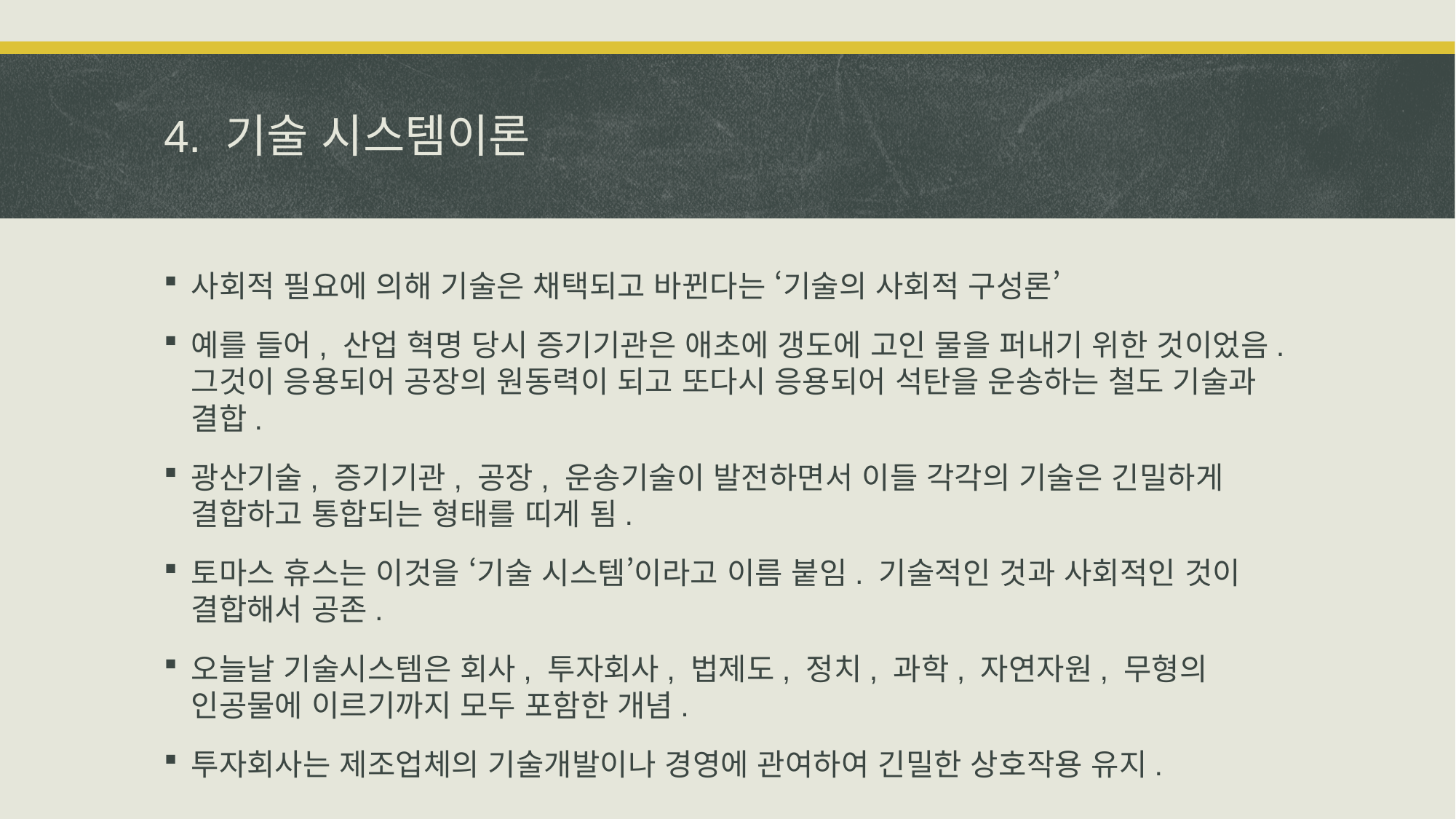

# 4. 기술 시스템이론
사회적 필요에 의해 기술은 채택되고 바뀐다는 ‘기술의 사회적 구성론’
예를 들어, 산업 혁명 당시 증기기관은 애초에 갱도에 고인 물을 퍼내기 위한 것이었음. 그것이 응용되어 공장의 원동력이 되고 또다시 응용되어 석탄을 운송하는 철도 기술과 결합.
광산기술, 증기기관, 공장, 운송기술이 발전하면서 이들 각각의 기술은 긴밀하게 결합하고 통합되는 형태를 띠게 됨.
토마스 휴스는 이것을 ‘기술 시스템’이라고 이름 붙임. 기술적인 것과 사회적인 것이 결합해서 공존.
오늘날 기술시스템은 회사, 투자회사, 법제도, 정치, 과학, 자연자원, 무형의 인공물에 이르기까지 모두 포함한 개념.
투자회사는 제조업체의 기술개발이나 경영에 관여하여 긴밀한 상호작용 유지.